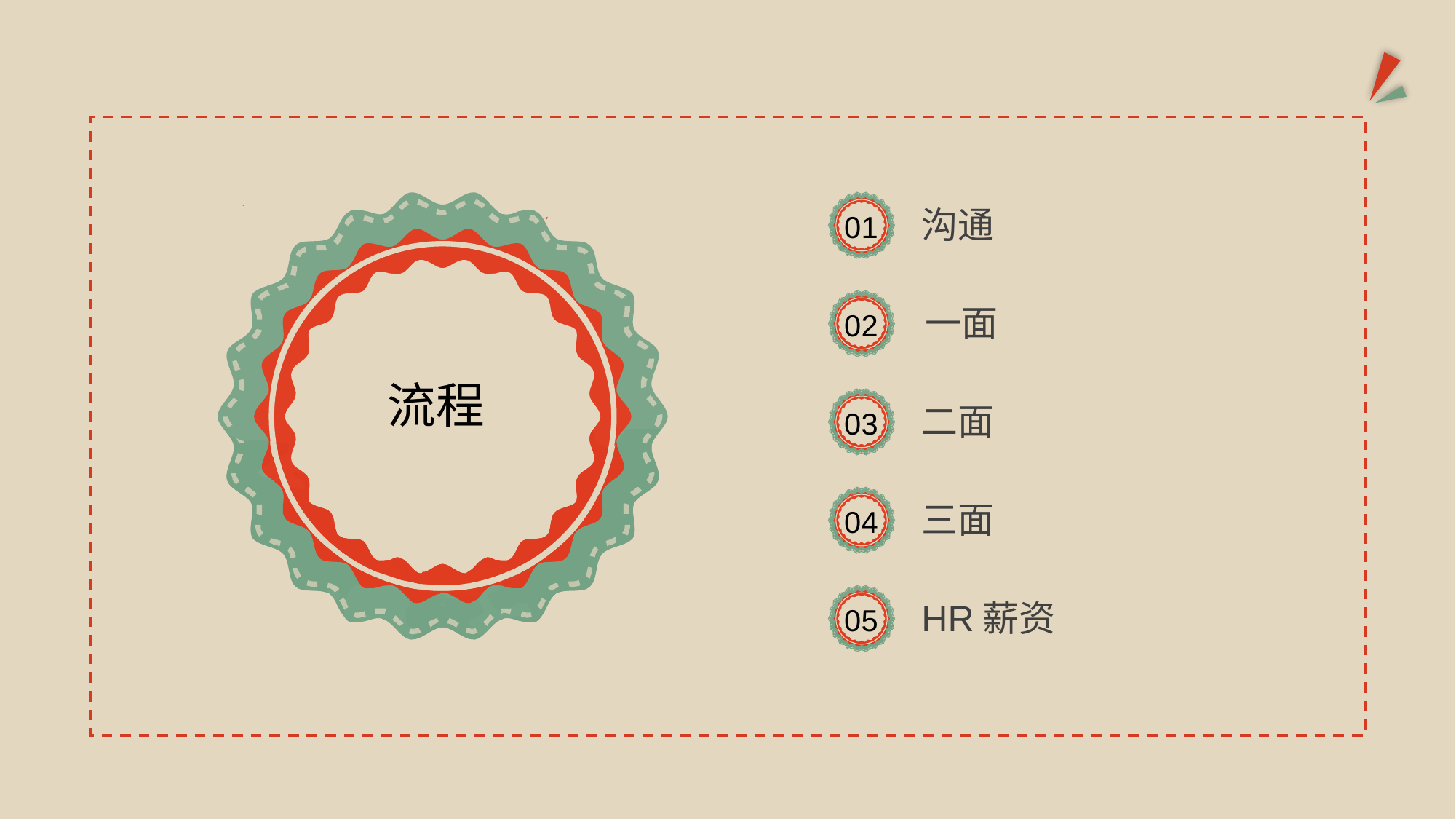

流程

沟通
01

一面
02

二面
03

三面
04

HR薪资
05